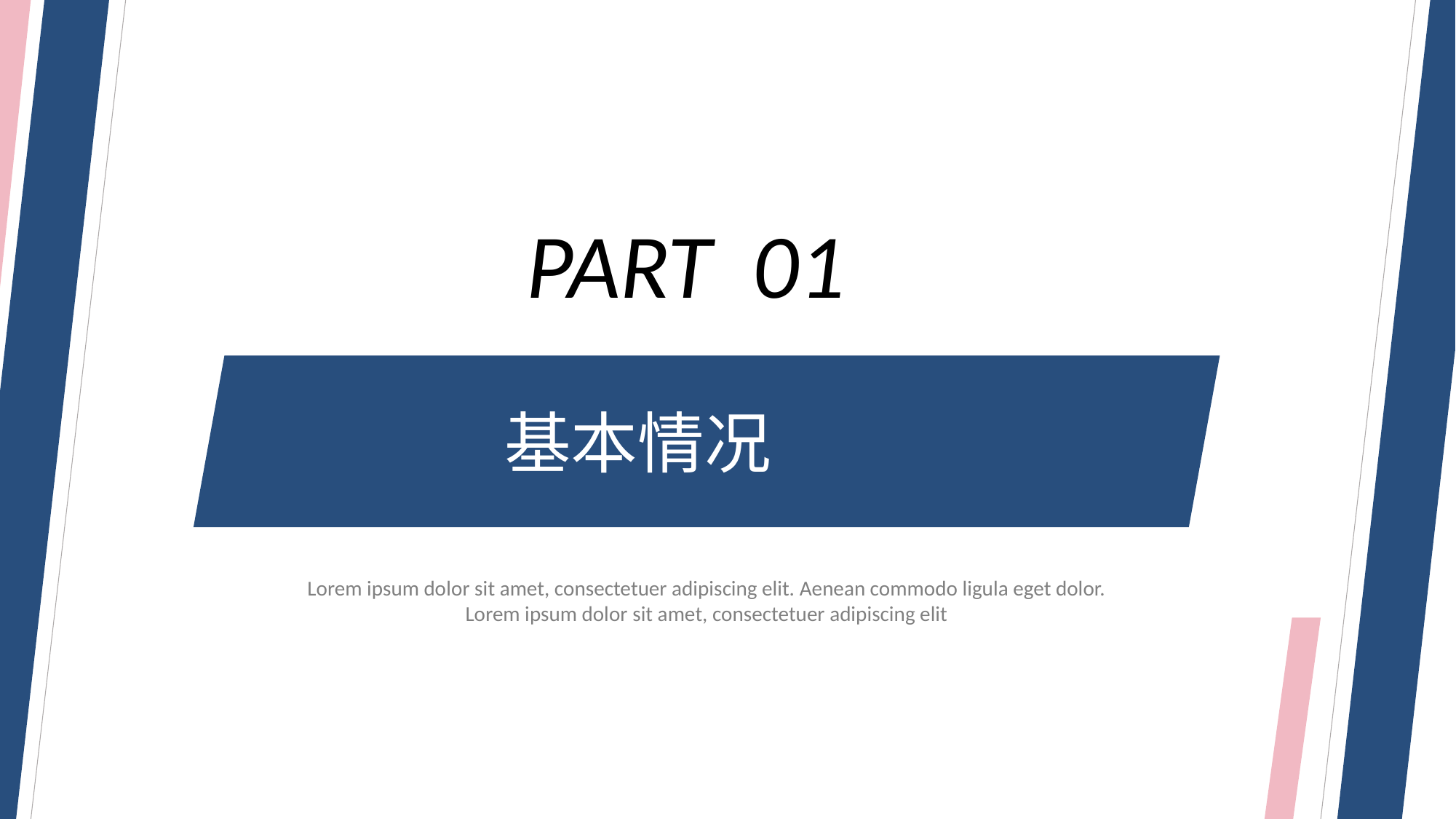

PART  01

基本情况
Lorem ipsum dolor sit amet, consectetuer adipiscing elit. Aenean commodo ligula eget dolor. Lorem ipsum dolor sit amet, consectetuer adipiscing elit